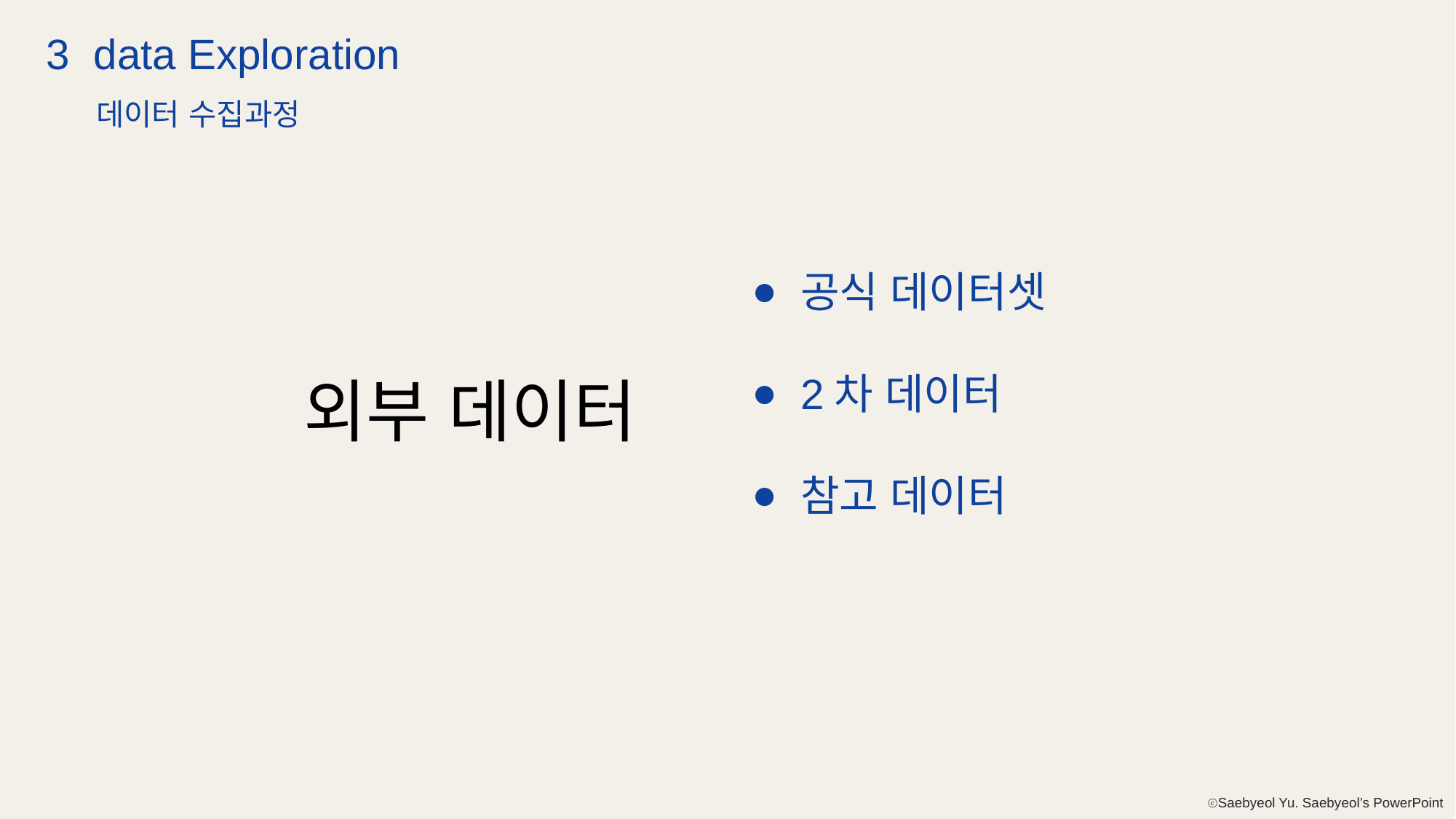

3  data Exploration
데이터 수집과정

공식 데이터셋

2차 데이터

참고 데이터
외부 데이터